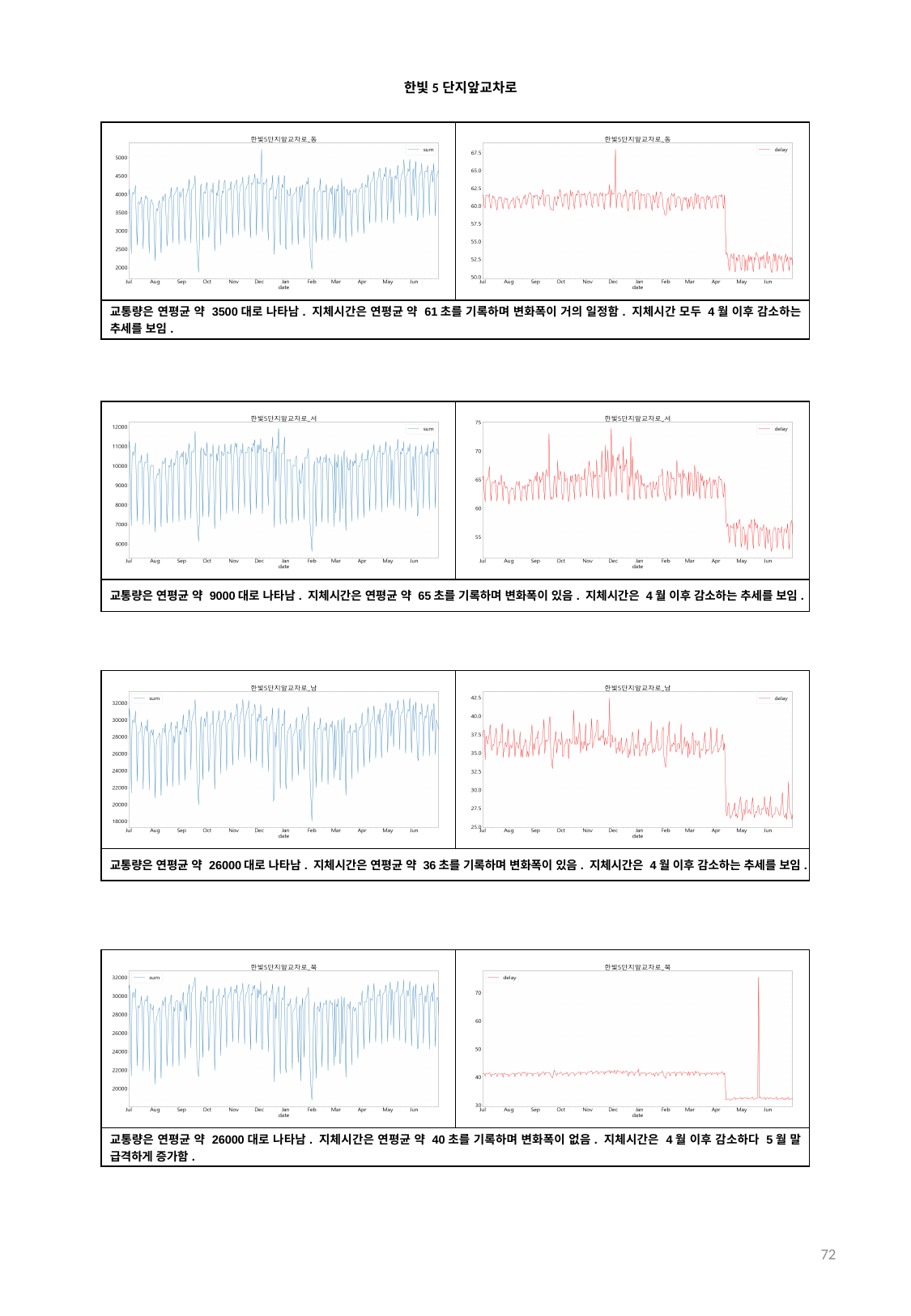

한빛5단지앞교차로
|  |  |
| --- | --- |
| 교통량은 연평균 약 3500대로 나타남. 지체시간은 연평균 약 61초를 기록하며 변화폭이 거의 일정함. 지체시간 모두 4월 이후 감소하는 추세를 보임. |  |
|  |  |
| --- | --- |
| 교통량은 연평균 약 9000대로 나타남. 지체시간은 연평균 약 65초를 기록하며 변화폭이 있음. 지체시간은 4월 이후 감소하는 추세를 보임. |  |
|  |  |
| --- | --- |
| 교통량은 연평균 약 26000대로 나타남. 지체시간은 연평균 약 36초를 기록하며 변화폭이 있음. 지체시간은 4월 이후 감소하는 추세를 보임. |  |
|  |  |
| --- | --- |
| 교통량은 연평균 약 26000대로 나타남. 지체시간은 연평균 약 40초를 기록하며 변화폭이 없음. 지체시간은 4월 이후 감소하다 5월 말 급격하게 증가함. |  |
72